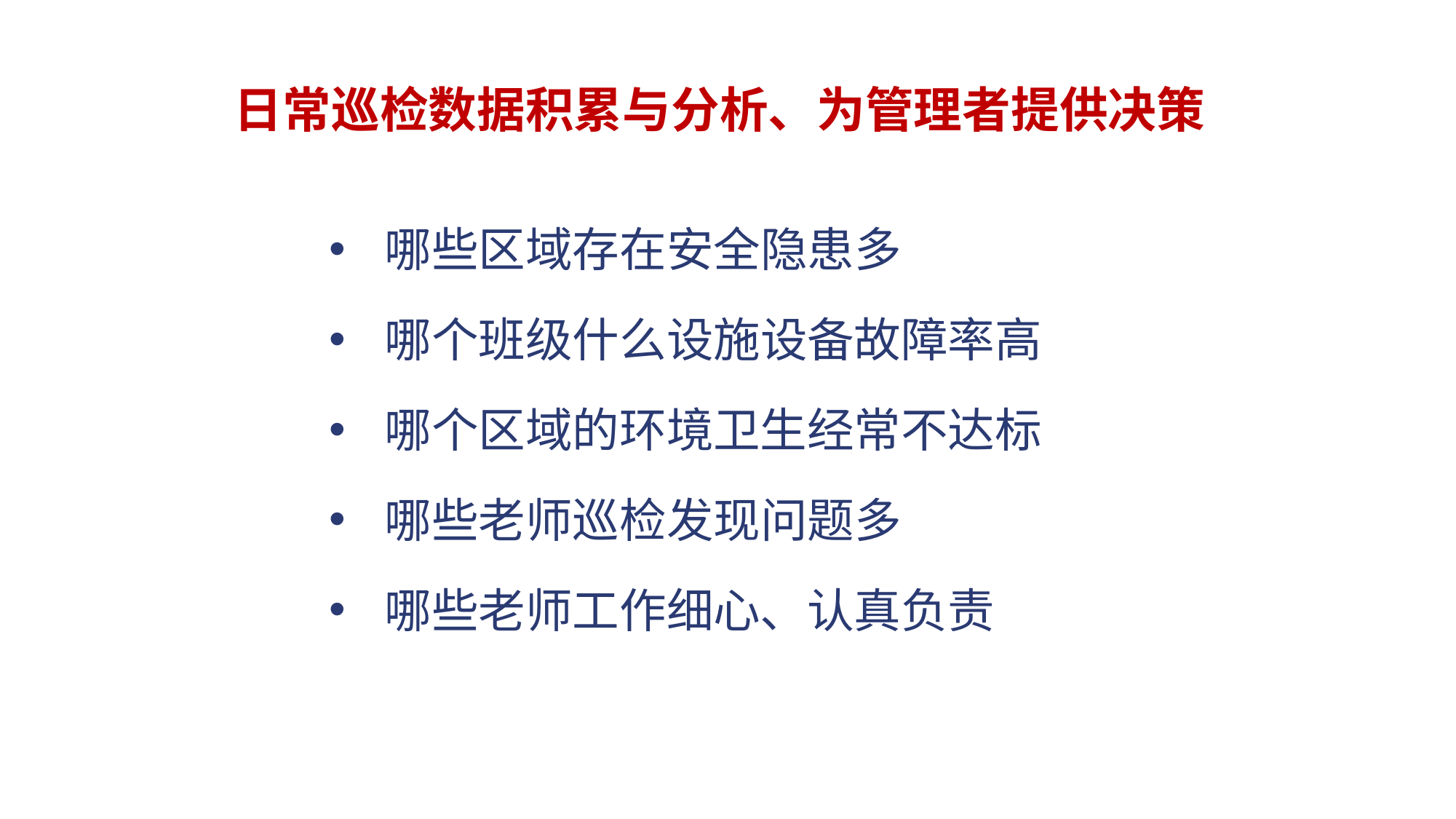

日常巡检数据积累与分析、为管理者提供决策
哪些区域存在安全隐患多
哪个班级什么设施设备故障率高
哪个区域的环境卫生经常不达标
哪些老师巡检发现问题多
哪些老师工作细心、认真负责